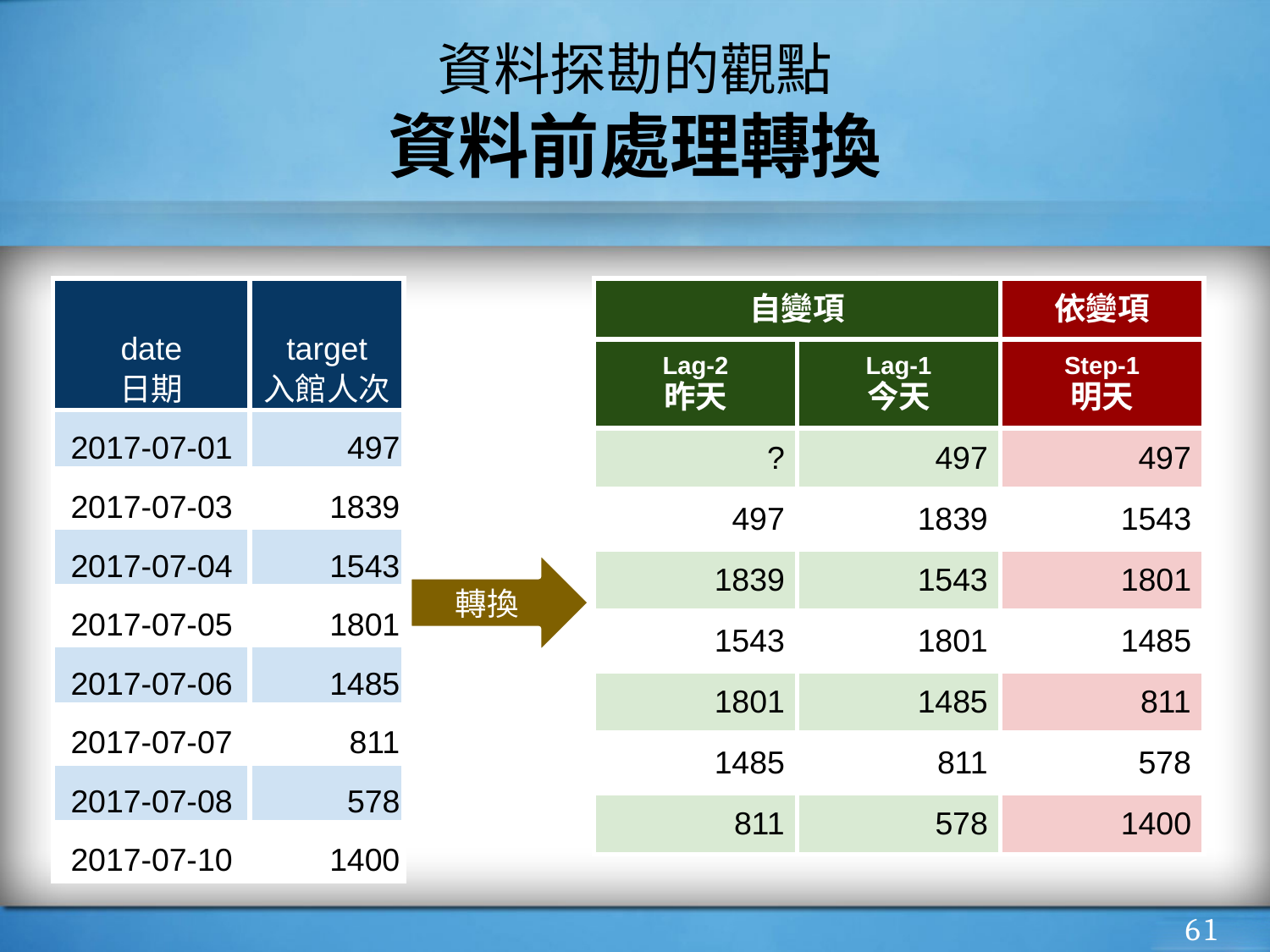

# 資料探勘的觀點
資料前處理轉換
| date 日期 | target 入館人次 |
| --- | --- |
| 2017-07-01 | 497 |
| 2017-07-03 | 1839 |
| 2017-07-04 | 1543 |
| 2017-07-05 | 1801 |
| 2017-07-06 | 1485 |
| 2017-07-07 | 811 |
| 2017-07-08 | 578 |
| 2017-07-10 | 1400 |
| 自變項 |  | 依變項 |
| --- | --- | --- |
| Lag-2 昨天 | Lag-1 今天 | Step-1 明天 |
| ? | 497 | 497 |
| 497 | 1839 | 1543 |
| 1839 | 1543 | 1801 |
| 1543 | 1801 | 1485 |
| 1801 | 1485 | 811 |
| 1485 | 811 | 578 |
| 811 | 578 | 1400 |
轉換
61